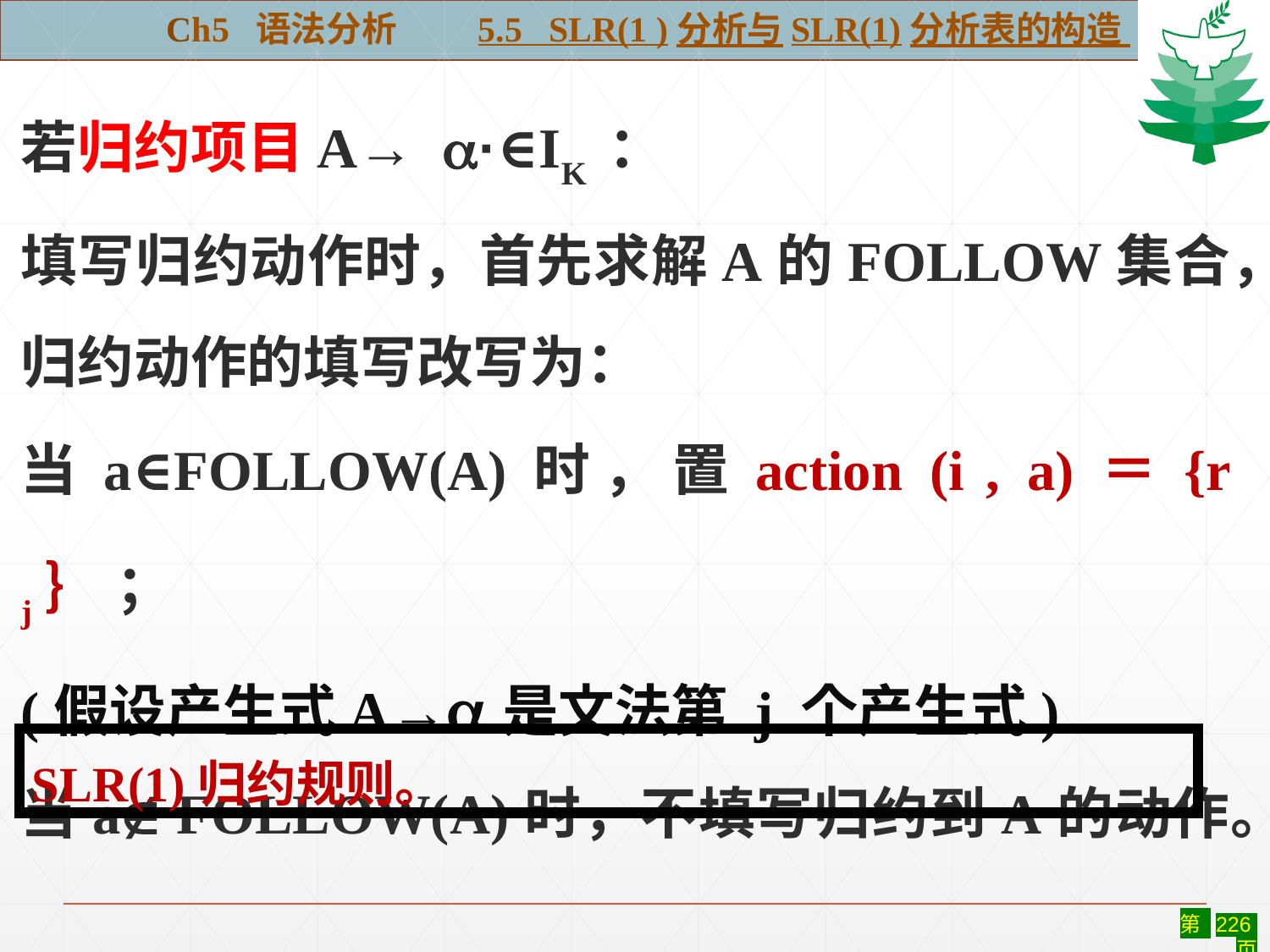

Ch5  语法分析         5.5   SLR(1 )分析与SLR(1)分析表的构造
若归约项目A→ α·∈IK ：
填写归约动作时，首先求解A的FOLLOW集合，归约动作的填写改写为：
当a∈FOLLOW(A)时，置action (i , a)＝{rj｝；
(假设产生式A→α是文法第 j 个产生式)
当a∉ FOLLOW(A)时，不填写归约到A的动作。
SLR(1)归约规则。